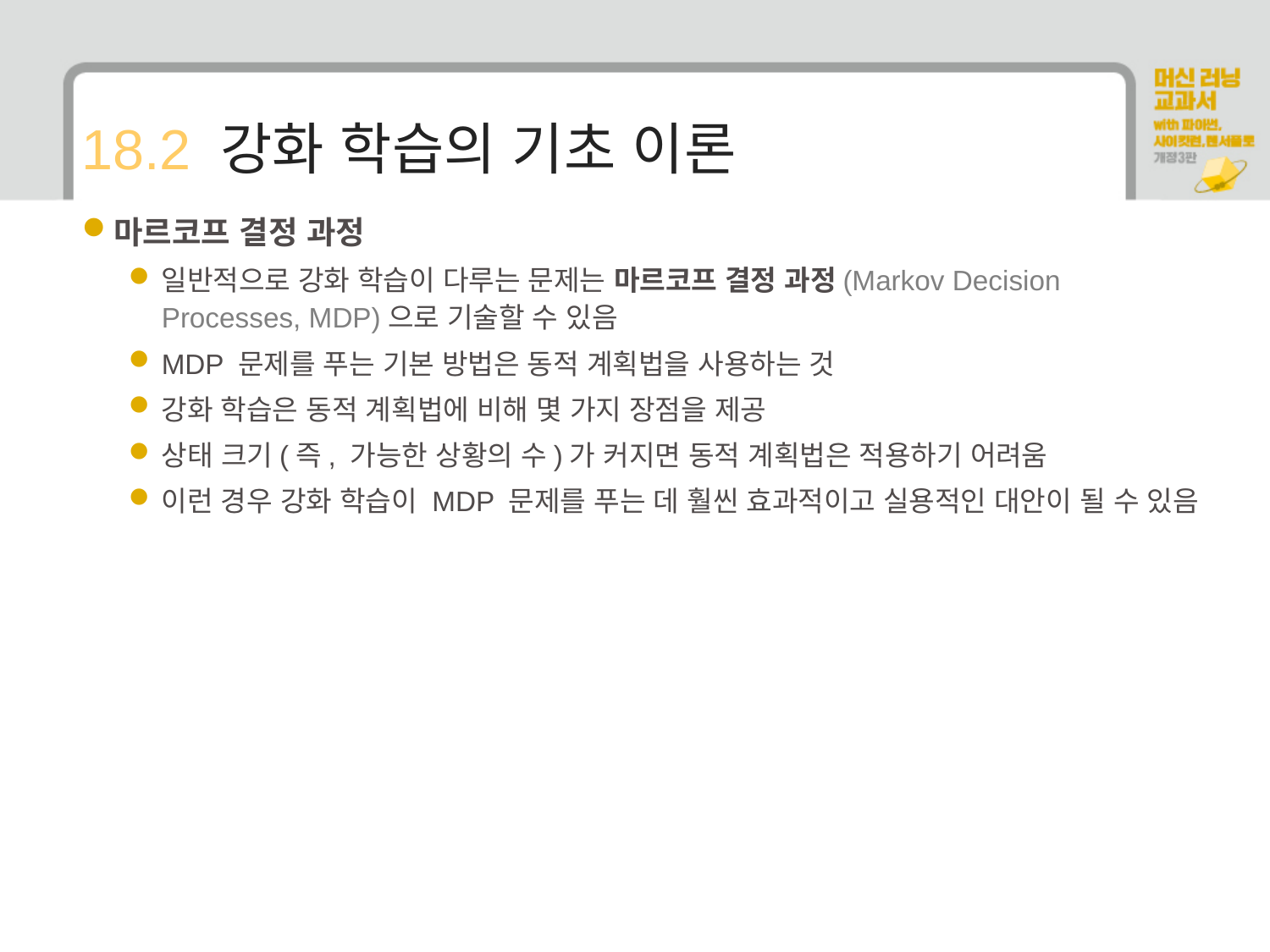

# 18.2 강화 학습의 기초 이론
마르코프 결정 과정
일반적으로 강화 학습이 다루는 문제는 마르코프 결정 과정(Markov Decision Processes, MDP)으로 기술할 수 있음
MDP 문제를 푸는 기본 방법은 동적 계획법을 사용하는 것
강화 학습은 동적 계획법에 비해 몇 가지 장점을 제공
상태 크기(즉, 가능한 상황의 수)가 커지면 동적 계획법은 적용하기 어려움
이런 경우 강화 학습이 MDP 문제를 푸는 데 훨씬 효과적이고 실용적인 대안이 될 수 있음